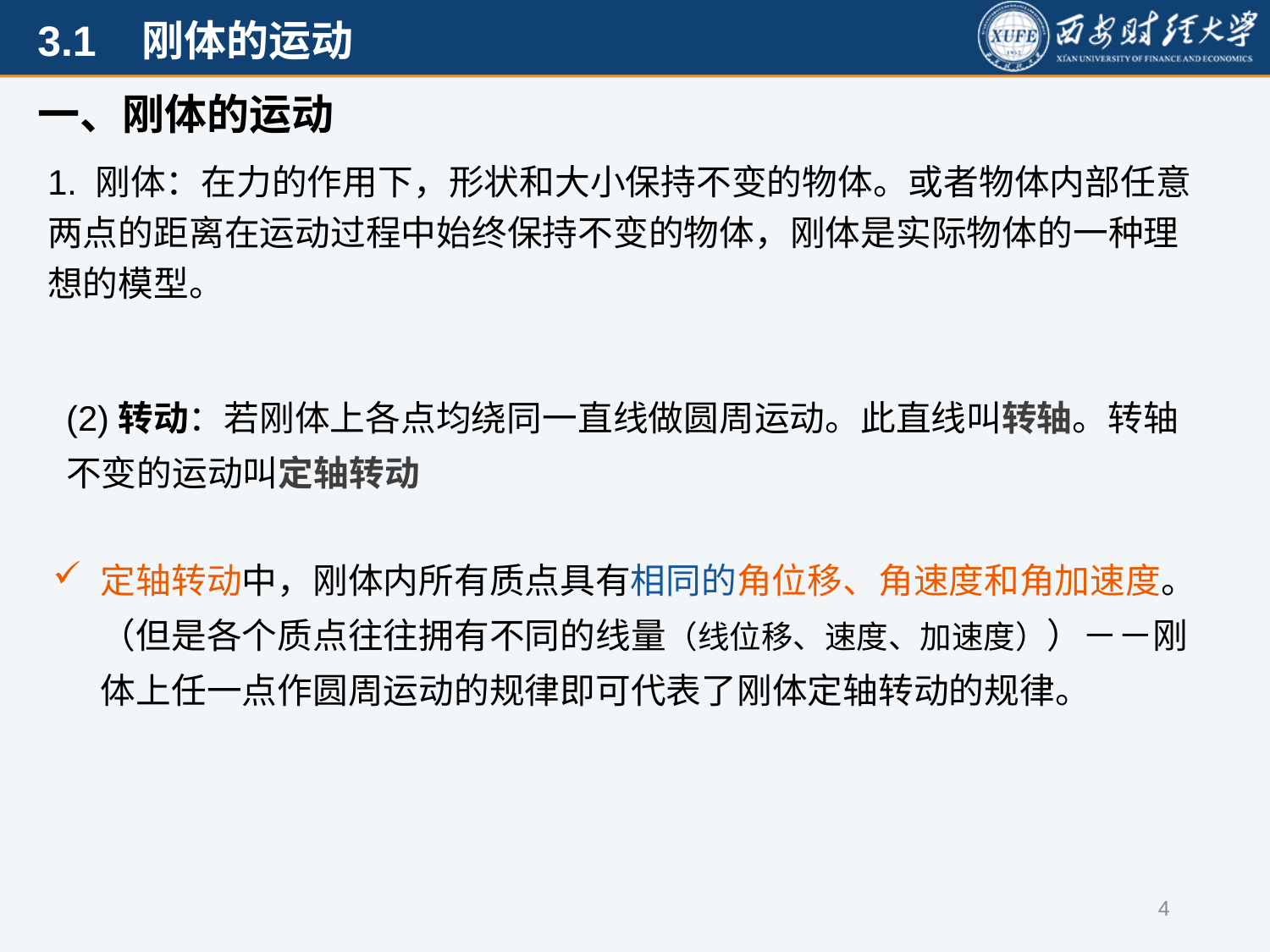

一、刚体的运动
1. 刚体：在力的作用下，形状和大小保持不变的物体。或者物体内部任意两点的距离在运动过程中始终保持不变的物体，刚体是实际物体的一种理想的模型。
(2)转动：若刚体上各点均绕同一直线做圆周运动。此直线叫转轴。转轴不变的运动叫定轴转动

定轴转动中，刚体内所有质点具有相同的角位移、角速度和角加速度。（但是各个质点往往拥有不同的线量（线位移、速度、加速度））－－刚体上任一点作圆周运动的规律即可代表了刚体定轴转动的规律。
4